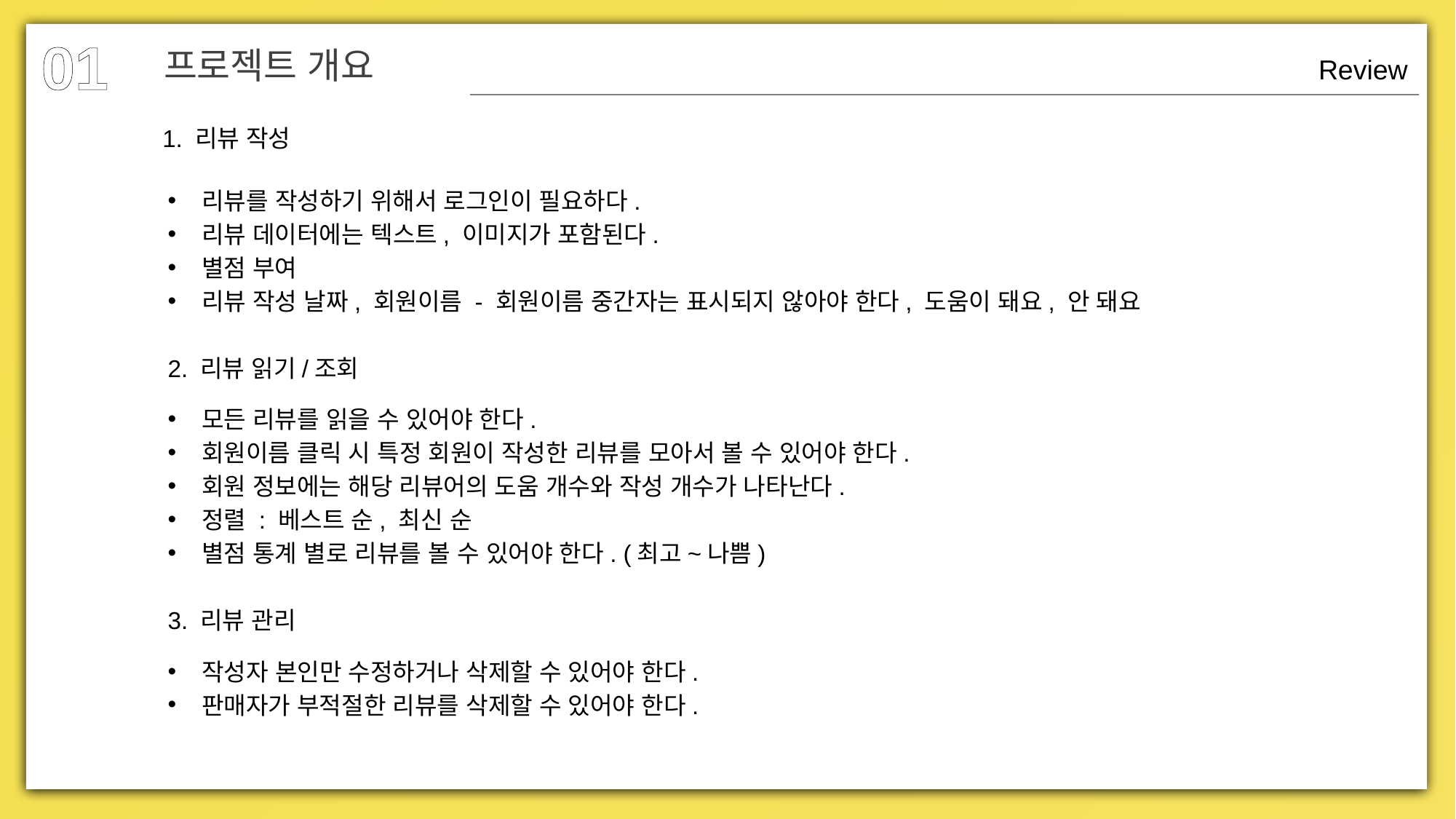

01

프로젝트 개요
Review
1. 리뷰 작성
리뷰를 작성하기 위해서 로그인이 필요하다.
리뷰 데이터에는 텍스트, 이미지가 포함된다.
별점 부여
리뷰 작성 날짜, 회원이름 - 회원이름 중간자는 표시되지 않아야 한다, 도움이 돼요, 안 돼요

2. 리뷰 읽기/조회
모든 리뷰를 읽을 수 있어야 한다.
회원이름 클릭 시 특정 회원이 작성한 리뷰를 모아서 볼 수 있어야 한다.
회원 정보에는 해당 리뷰어의 도움 개수와 작성 개수가 나타난다.
정렬 : 베스트 순, 최신 순
별점 통계 별로 리뷰를 볼 수 있어야 한다. (최고~나쁨)

3. 리뷰 관리
작성자 본인만 수정하거나 삭제할 수 있어야 한다.
판매자가 부적절한 리뷰를 삭제할 수 있어야 한다.